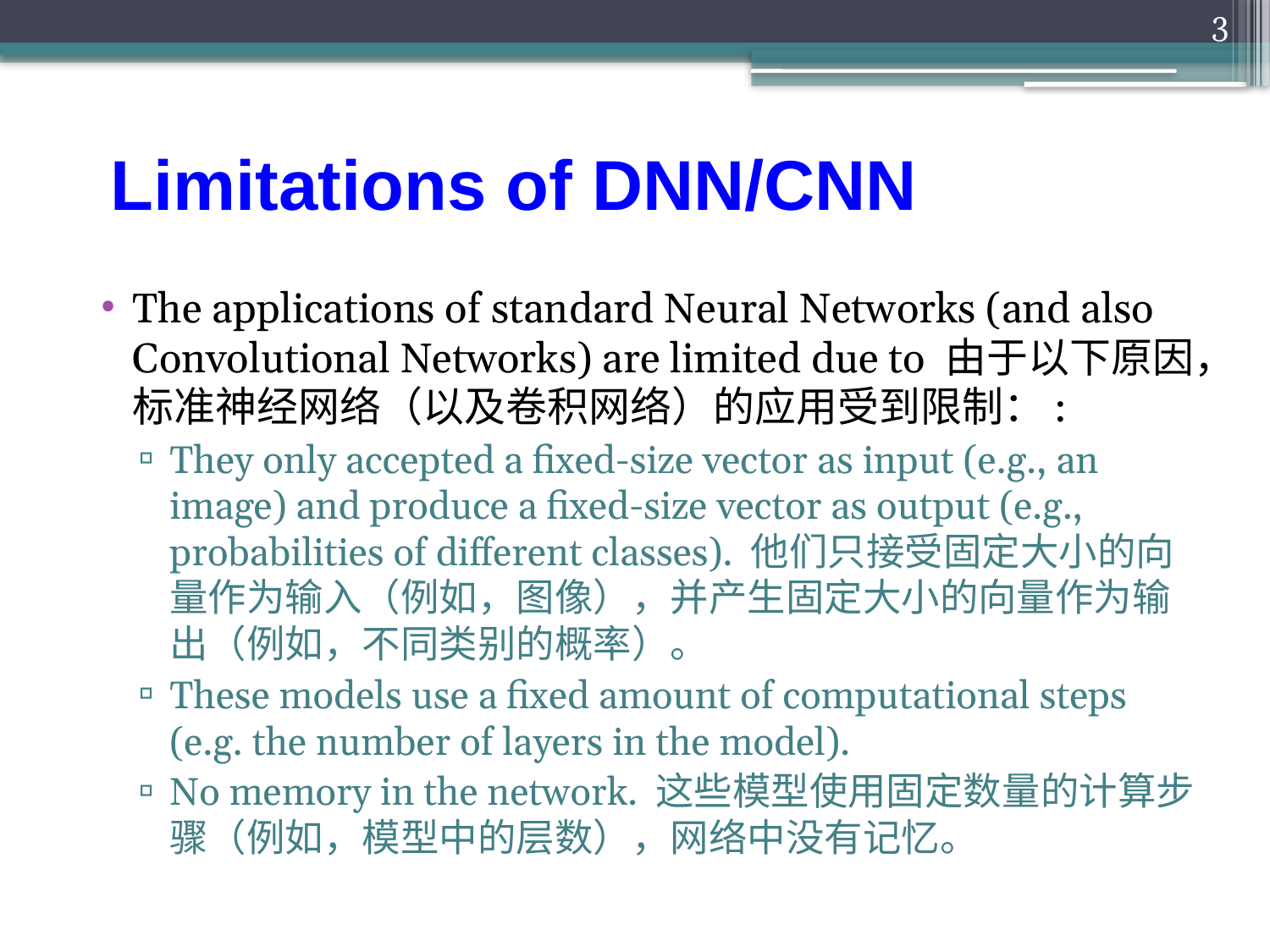

3
# Limitations of DNN/CNN
The applications of standard Neural Networks (and also Convolutional Networks) are limited due to 由于以下原因，标准神经网络（以及卷积网络）的应用受到限制：:
They only accepted a fixed-size vector as input (e.g., an image) and produce a fixed-size vector as output (e.g., probabilities of different classes). 他们只接受固定大小的向量作为输入（例如，图像），并产生固定大小的向量作为输出（例如，不同类别的概率）。
These models use a fixed amount of computational steps (e.g. the number of layers in the model).
No memory in the network. 这些模型使用固定数量的计算步骤（例如，模型中的层数），网络中没有记忆。